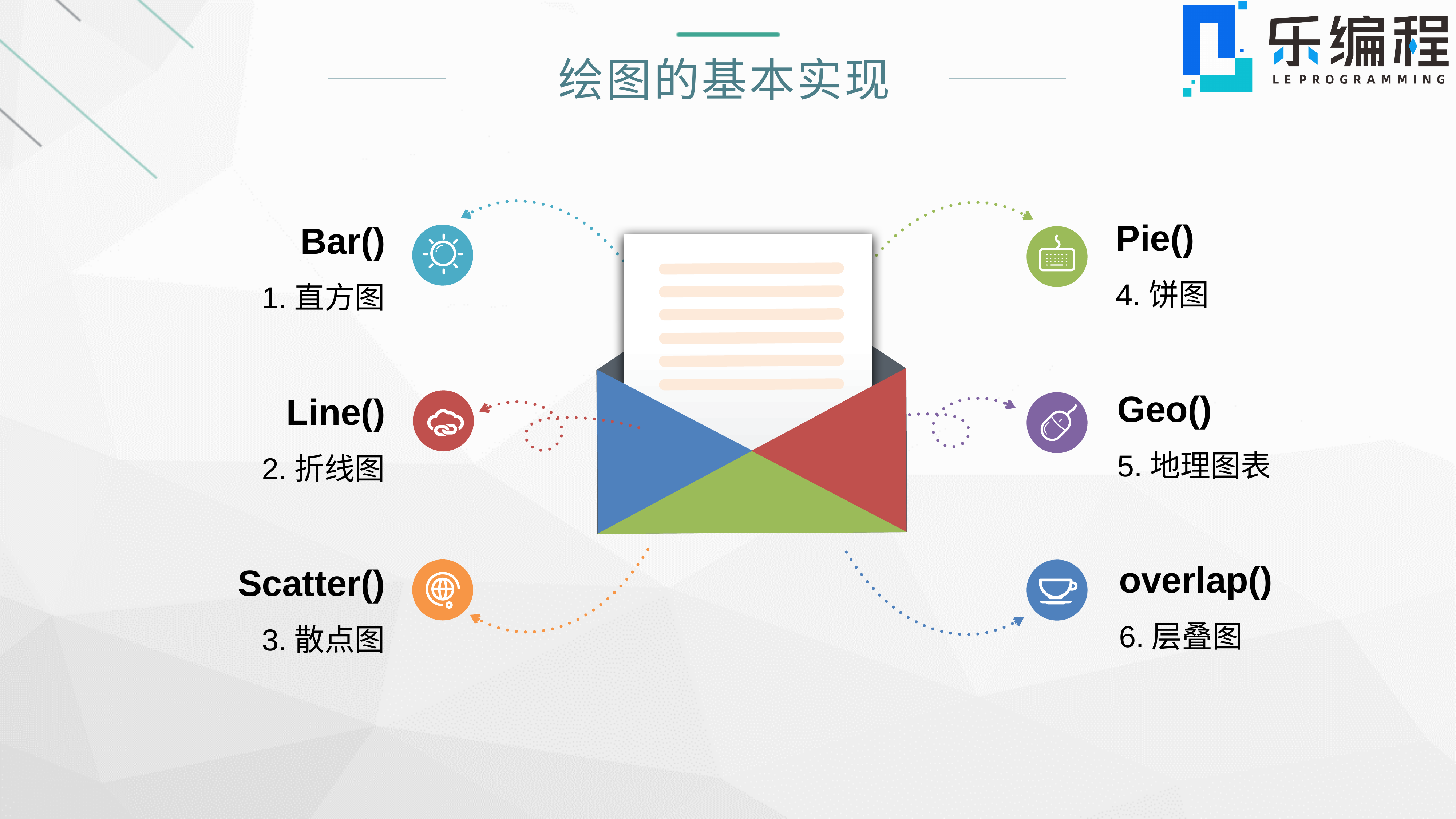

绘图的基本实现

Pie()

Bar()

4.饼图

1.直方图

Geo()
Line()

5.地理图表
2.折线图

overlap()
Scatter()

6.层叠图
3.散点图